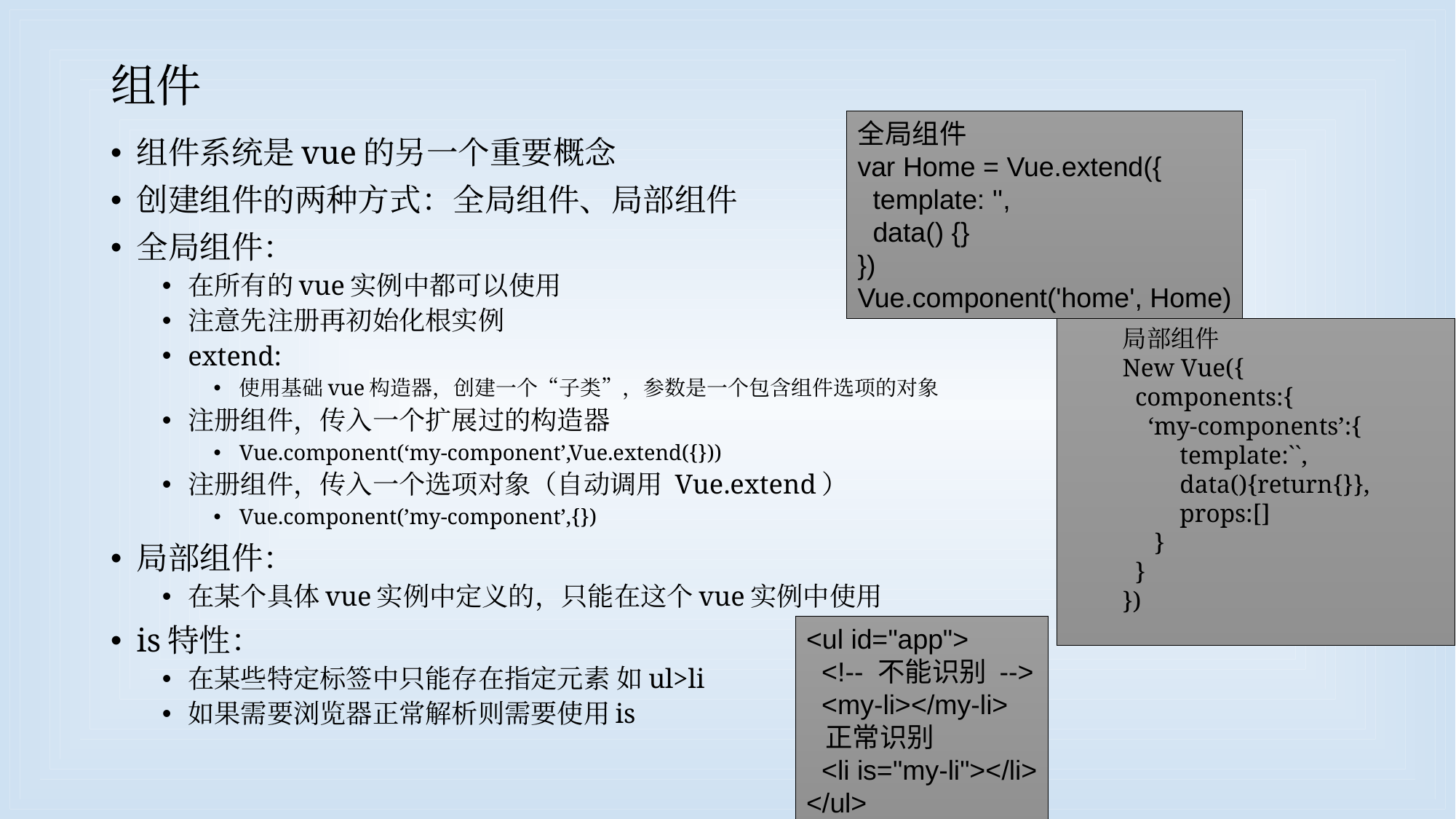

# 组件
全局组件
var Home = Vue.extend({
  template: '',
  data() {}
})
Vue.component('home', Home)
组件系统是vue的另一个重要概念
创建组件的两种方式：全局组件、局部组件
全局组件：
在所有的vue实例中都可以使用
注意先注册再初始化根实例
extend:
使用基础vue构造器，创建一个“子类”，参数是一个包含组件选项的对象
注册组件，传入一个扩展过的构造器
Vue.component(‘my-component’,Vue.extend({}))
注册组件，传入一个选项对象（自动调用 Vue.extend）
Vue.component(’my-component’,{})
局部组件：
在某个具体vue实例中定义的，只能在这个vue实例中使用
is特性：
在某些特定标签中只能存在指定元素 如ul>li
如果需要浏览器正常解析则需要使用is
局部组件
New Vue({
  components:{
    ‘my-components’:{
         template:``,
         data(){return{}},
         props:[]
     }
  }
})

<ul id="app">
  <!-- 不能识别 -->
  <my-li></my-li>
  正常识别
  <li is="my-li"></li>
</ul>